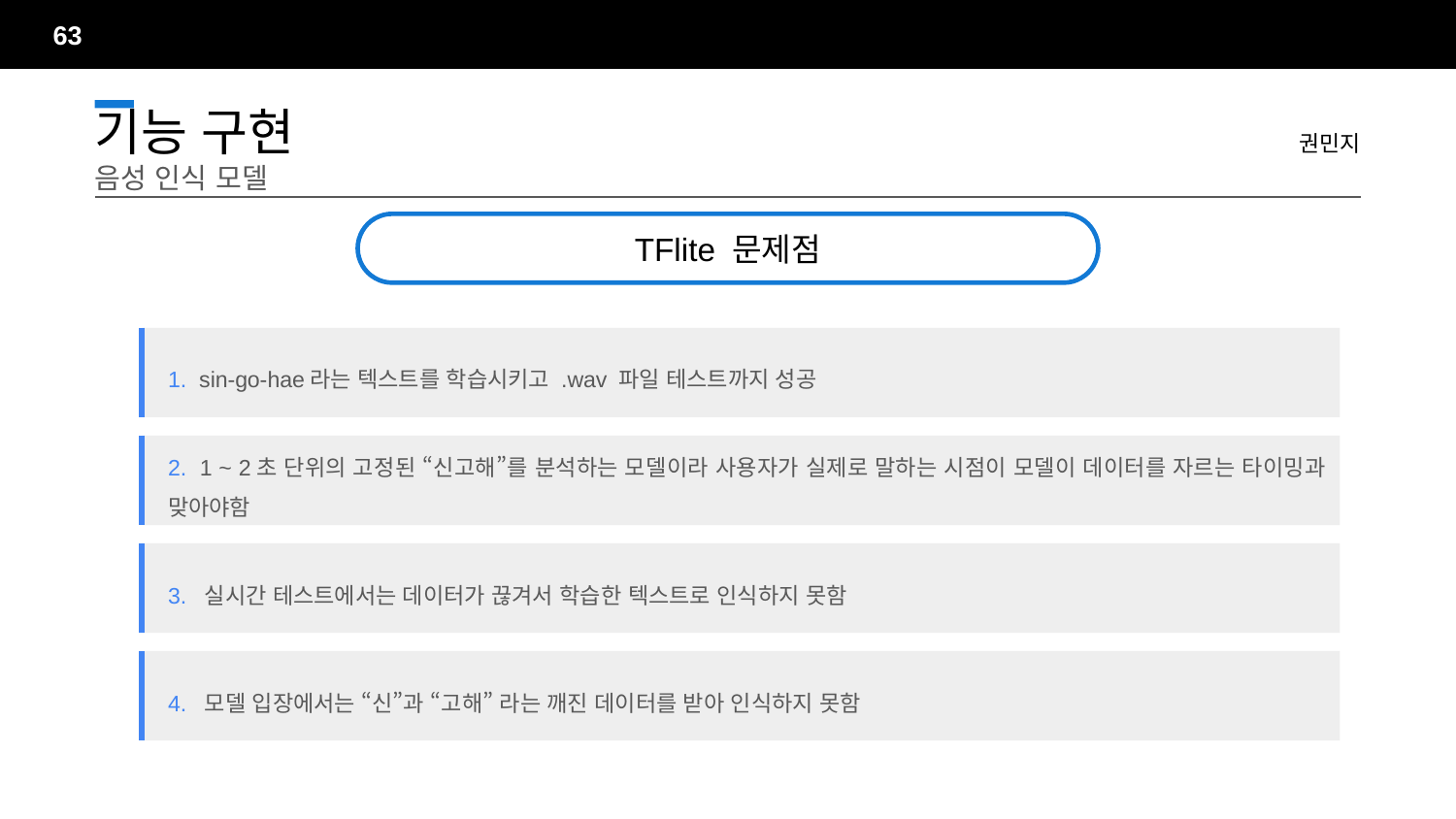

63

권민지
기능 구현		음성 인식 모델
TFlite 문제점
1.  sin-go-hae라는 텍스트를 학습시키고 .wav 파일 테스트까지 성공
2.  1 ~ 2초 단위의 고정된 “신고해”를 분석하는 모델이라 사용자가 실제로 말하는 시점이 모델이 데이터를 자르는 타이밍과 맞아야함
3.  실시간 테스트에서는 데이터가 끊겨서 학습한 텍스트로 인식하지 못함
4.  모델 입장에서는 “신”과 “고해” 라는 깨진 데이터를 받아 인식하지 못함